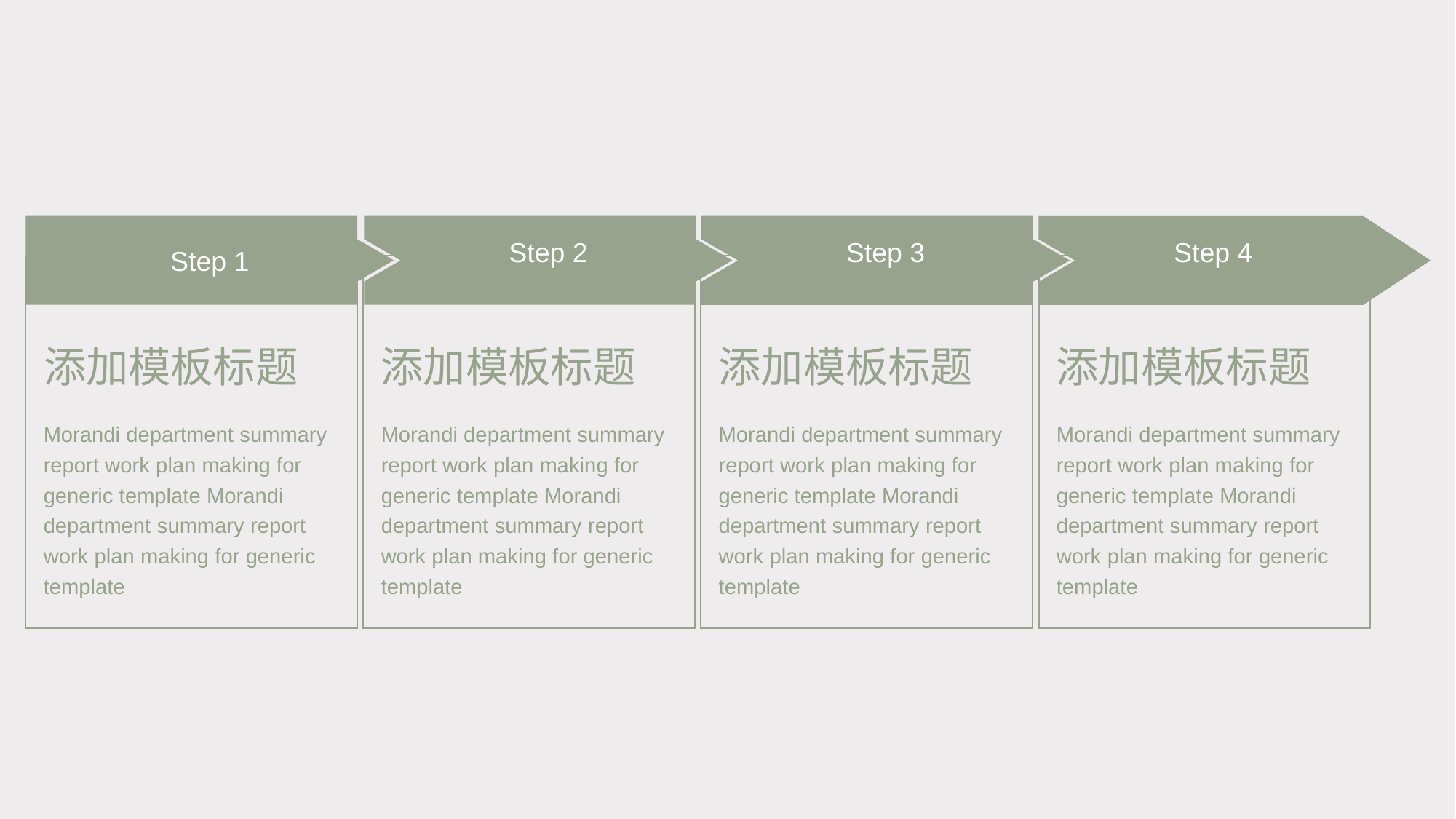

Step 1
Step 2
Step 3
Step 4

添加模板标题
添加模板标题
添加模板标题
添加模板标题
Morandi department summary report work plan making for generic template Morandi department summary report work plan making for generic template
Morandi department summary report work plan making for generic template Morandi department summary report work plan making for generic template
Morandi department summary report work plan making for generic template Morandi department summary report work plan making for generic template
Morandi department summary report work plan making for generic template Morandi department summary report work plan making for generic template